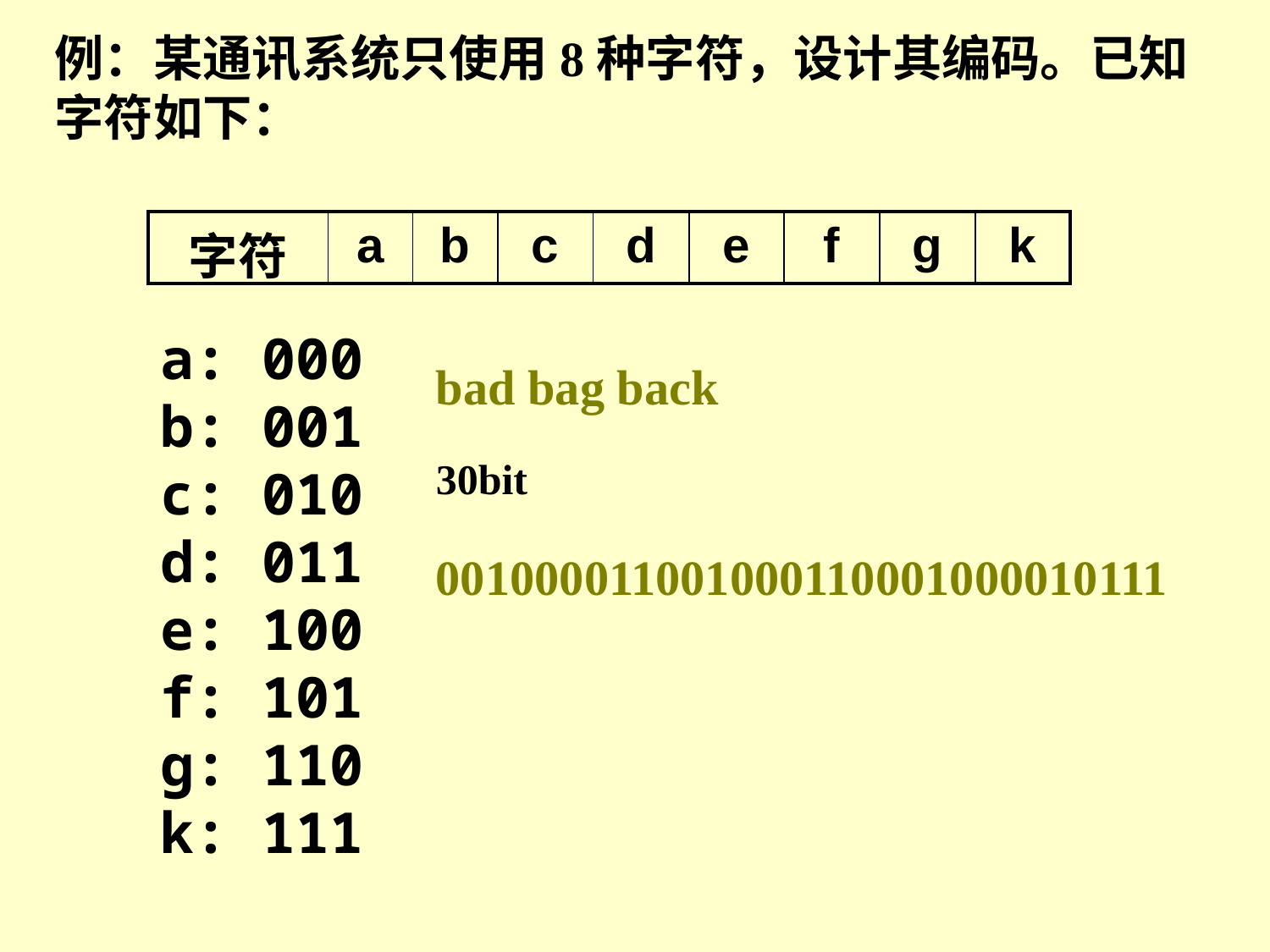

例：某通讯系统只使用8种字符，设计其编码。已知字符如下：
| 字符 | a | b | c | d | e | f | g | k |
| --- | --- | --- | --- | --- | --- | --- | --- | --- |
a: 000
b: 001
c: 010
d: 011
e: 100
f: 101
g: 110
k: 111
bad bag back
30bit
001000011001000110001000010111